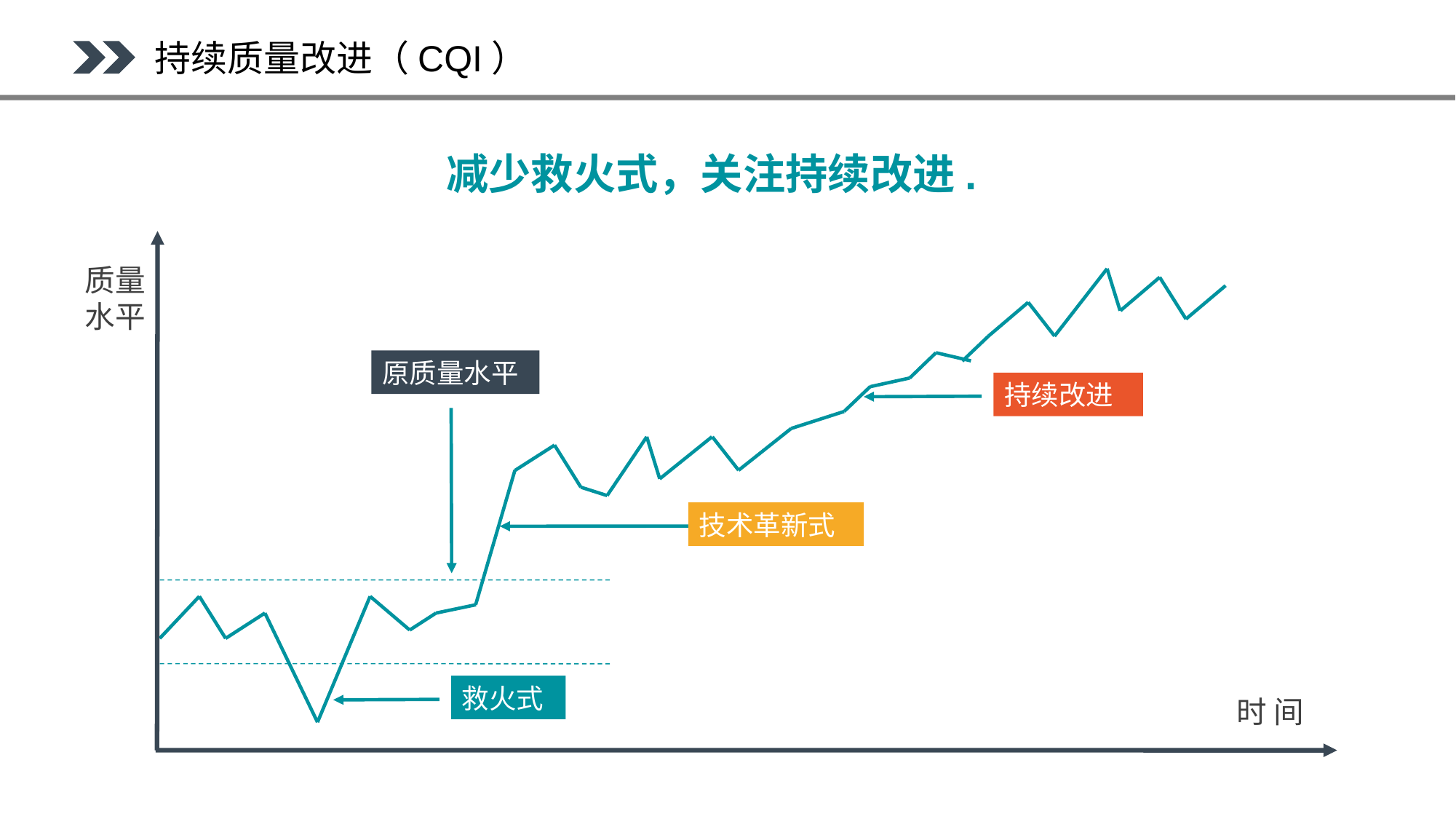

持续质量改进（CQI）

减少救火式，关注持续改进.

质量水平

原质量水平
持续改进

技术革新式

救火式
时 间